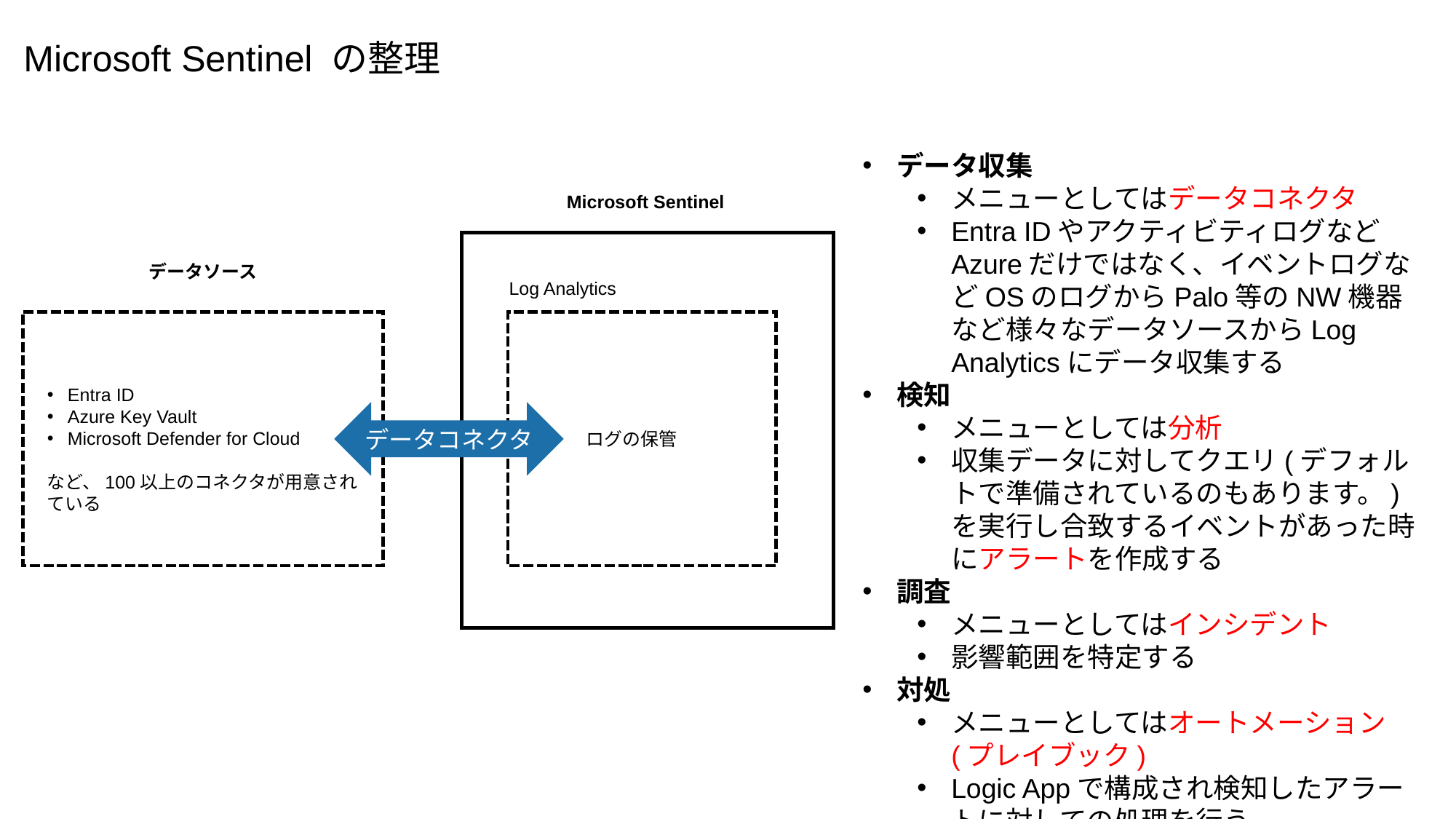

# Microsoft Sentinel の整理
データ収集
メニューとしてはデータコネクタ
Entra IDやアクティビティログなどAzureだけではなく、イベントログなどOSのログからPalo等のNW機器など様々なデータソースからLog Analyticsにデータ収集する
検知
メニューとしては分析
収集データに対してクエリ(デフォルトで準備されているのもあります。)を実行し合致するイベントがあった時にアラートを作成する
調査
メニューとしてはインシデント
影響範囲を特定する
対処
メニューとしてはオートメーション(プレイブック)
Logic Appで構成され検知したアラートに対しての処理を行う
Microsoft Sentinel

データソース
Log Analytics

Entra ID
Azure Key Vault
Microsoft Defender for Cloud

など、100以上のコネクタが用意されている
データコネクタ
ログの保管